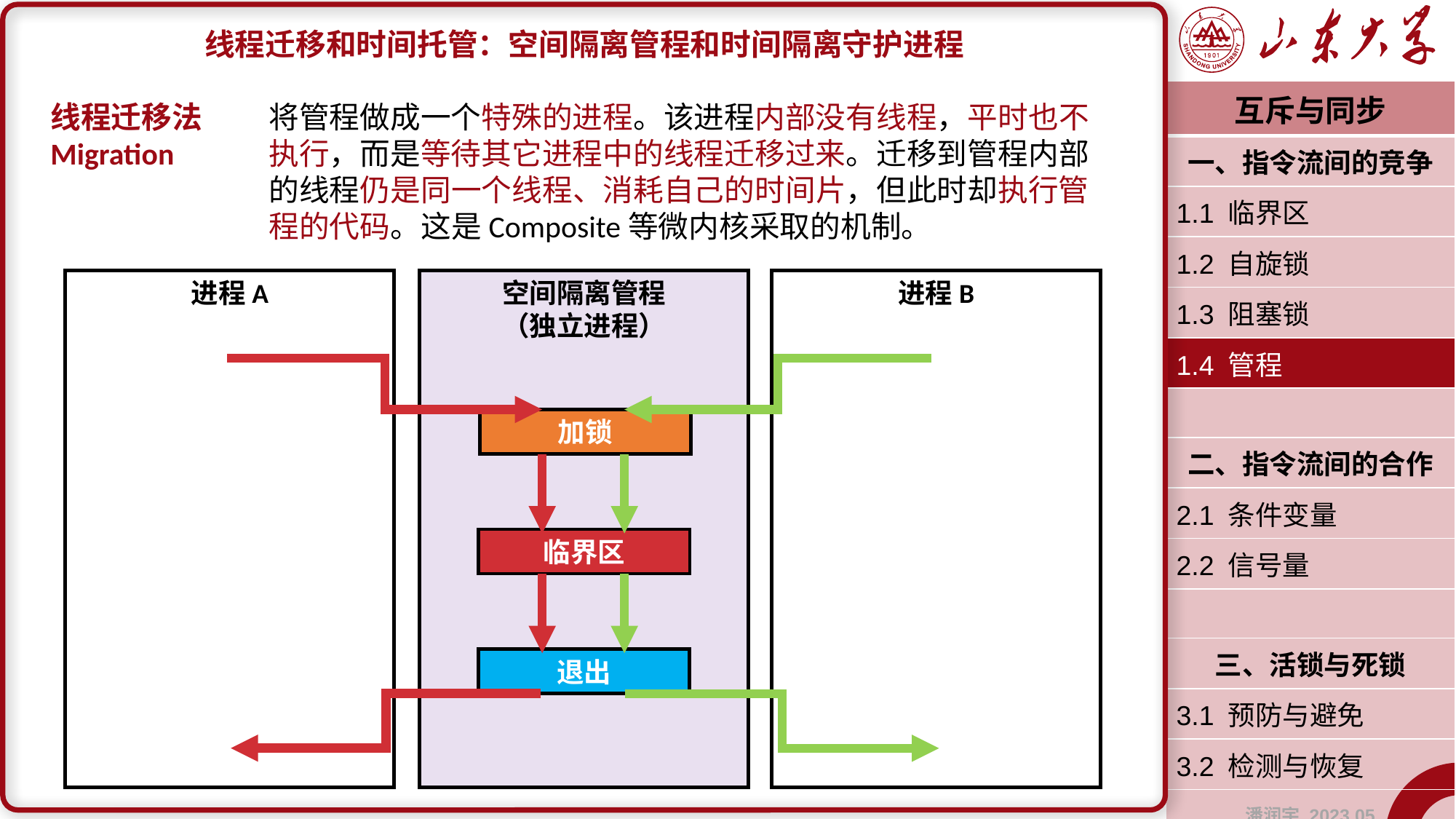

线程迁移和时间托管：空间隔离管程和时间隔离守护进程

线程迁移法	将管程做成一个特殊的进程。该进程内部没有线程，平时也不Migration	执行，而是等待其它进程中的线程迁移过来。迁移到管程内部		的线程仍是同一个线程、消耗自己的时间片，但此时却执行管		程的代码。这是Composite等微内核采取的机制。
| 互斥与同步 |
| --- |
| 一、指令流间的竞争 |
| 1.1 临界区 |
| 1.2 自旋锁 |
| 1.3 阻塞锁 |
| 1.4 管程 |
|  |
| 二、指令流间的合作 |
| 2.1 条件变量 |
| 2.2 信号量 |
|  |
| 三、活锁与死锁 |
| 3.1 预防与避免 |
| 3.2 检测与恢复 |
| 潘润宇 2023.05 |
进程A
空间隔离管程
（独立进程）

进程B
加锁
临界区
退出